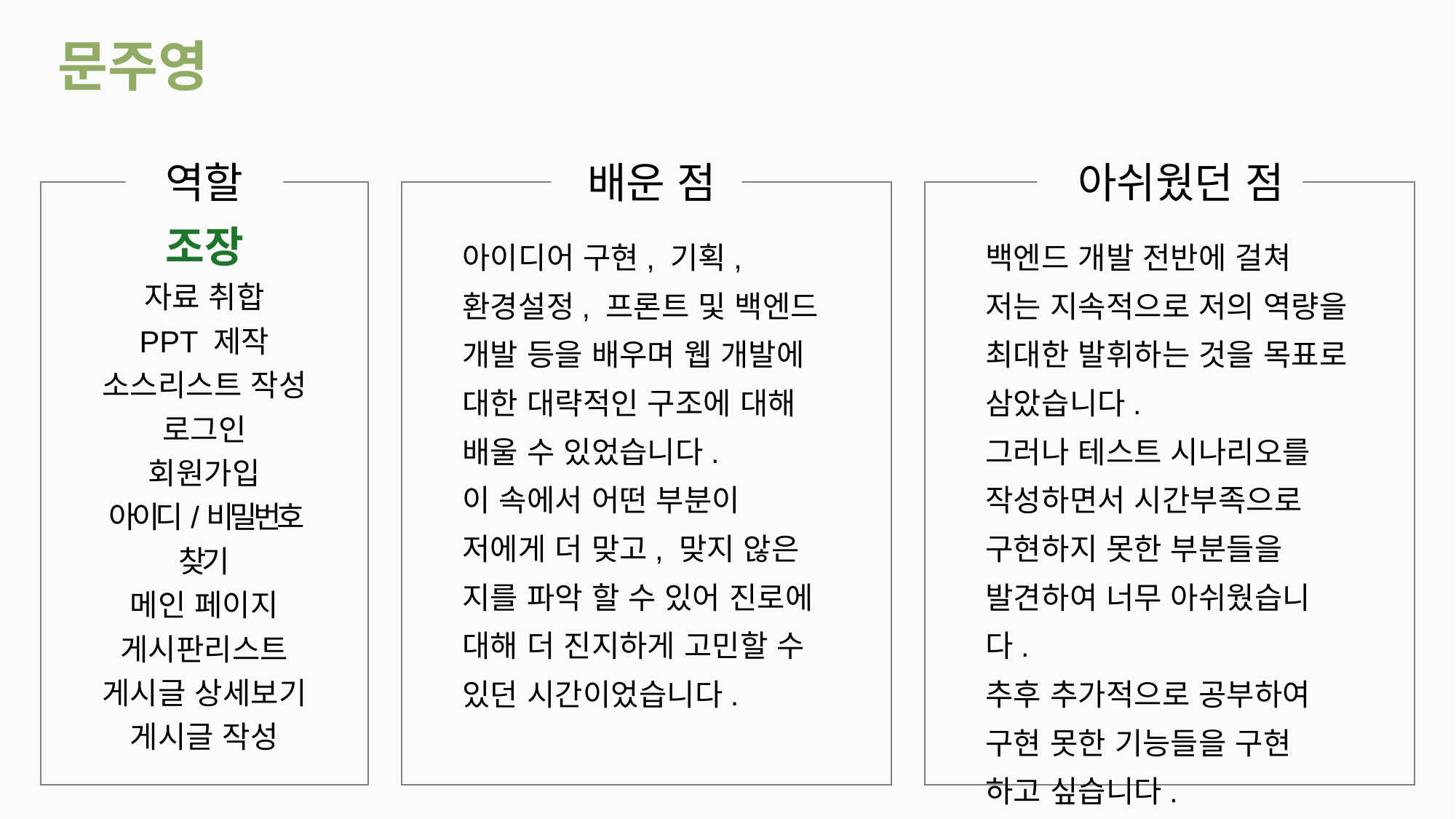

문주영
역할
 배운 점
 아쉬웠던 점

조장
자료 취합
PPT 제작
소스리스트 작성
로그인
회원가입
아이디/비밀번호 찾기
메인 페이지
게시판리스트
게시글 상세보기
게시글 작성
아이디어 구현, 기획, 환경설정, 프론트 및 백엔드 개발 등을 배우며 웹 개발에 대한 대략적인 구조에 대해 배울 수 있었습니다.
이 속에서 어떤 부분이 저에게 더 맞고, 맞지 않은 지를 파악 할 수 있어 진로에 대해 더 진지하게 고민할 수 있던 시간이었습니다.
백엔드 개발 전반에 걸쳐 저는 지속적으로 저의 역량을 최대한 발휘하는 것을 목표로 삼았습니다.
그러나 테스트 시나리오를 작성하면서 시간부족으로 구현하지 못한 부분들을 발견하여 너무 아쉬웠습니다.
추후 추가적으로 공부하여 구현 못한 기능들을 구현 하고 싶습니다.